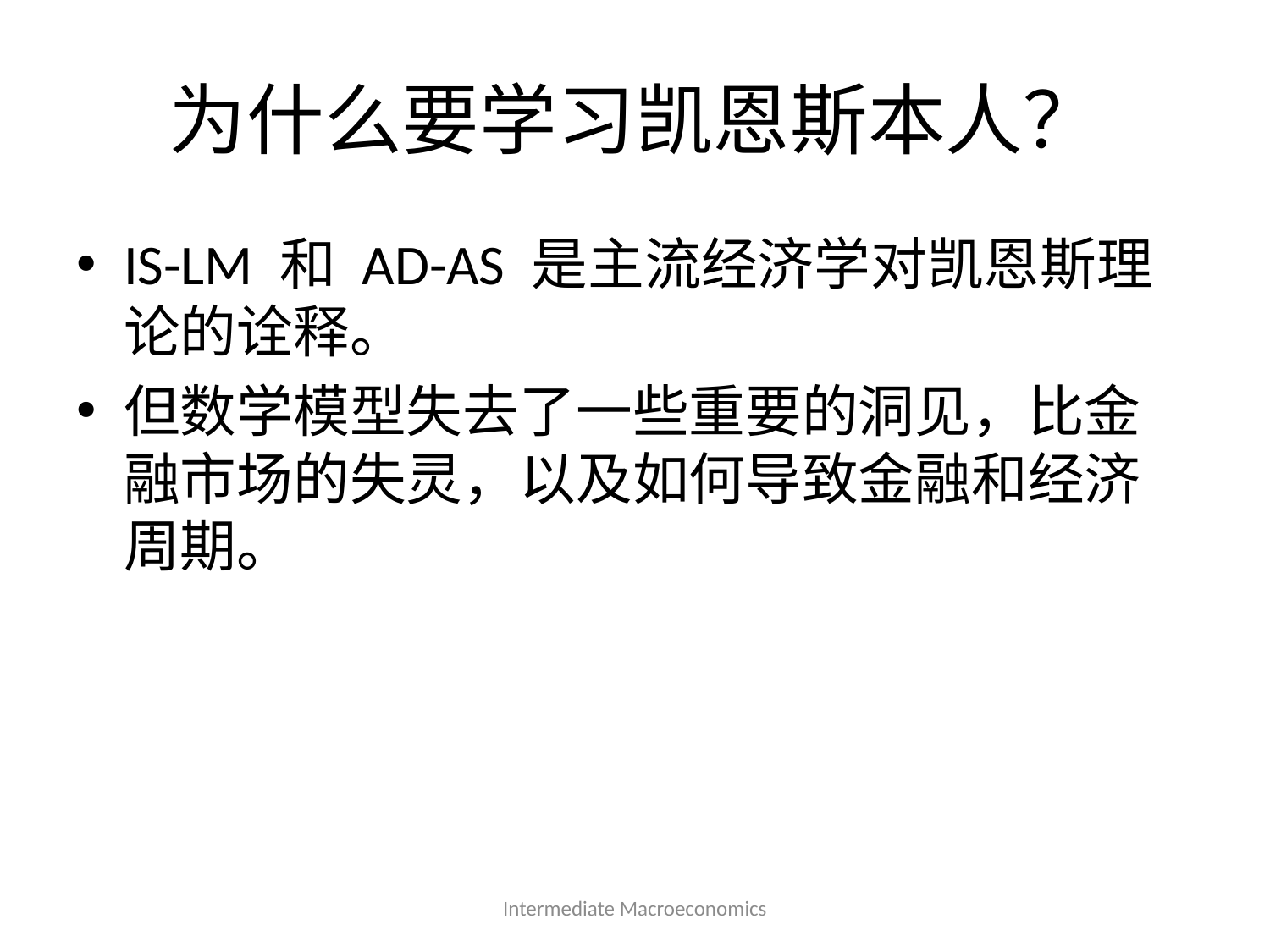

# 为什么要学习凯恩斯本人？
IS-LM 和 AD-AS 是主流经济学对凯恩斯理论的诠释。
但数学模型失去了一些重要的洞见，比金融市场的失灵，以及如何导致金融和经济周期。
Intermediate Macroeconomics